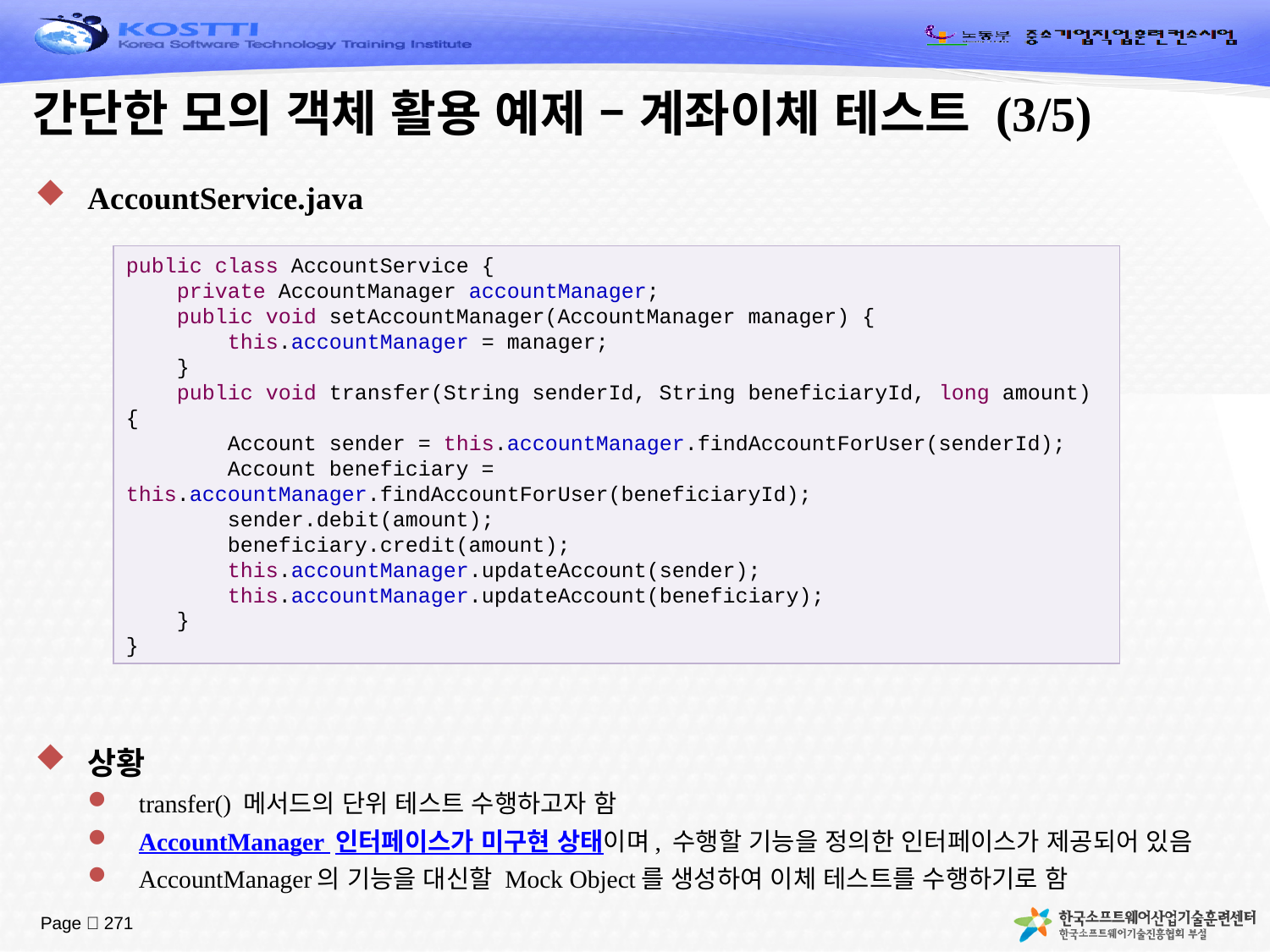

# 간단한 모의 객체 활용 예제 – 계좌이체 테스트 (3/5)
AccountService.java

상황
transfer() 메서드의 단위 테스트 수행하고자 함
AccountManager 인터페이스가 미구현 상태이며, 수행할 기능을 정의한 인터페이스가 제공되어 있음
AccountManager의 기능을 대신할 Mock Object를 생성하여 이체 테스트를 수행하기로 함
public class AccountService {
    private AccountManager accountManager;
    public void setAccountManager(AccountManager manager) {
        this.accountManager = manager;
    }
    public void transfer(String senderId, String beneficiaryId, long amount) {
        Account sender = this.accountManager.findAccountForUser(senderId);
        Account beneficiary = this.accountManager.findAccountForUser(beneficiaryId);
        sender.debit(amount);
        beneficiary.credit(amount);
        this.accountManager.updateAccount(sender);
        this.accountManager.updateAccount(beneficiary);
    }
}